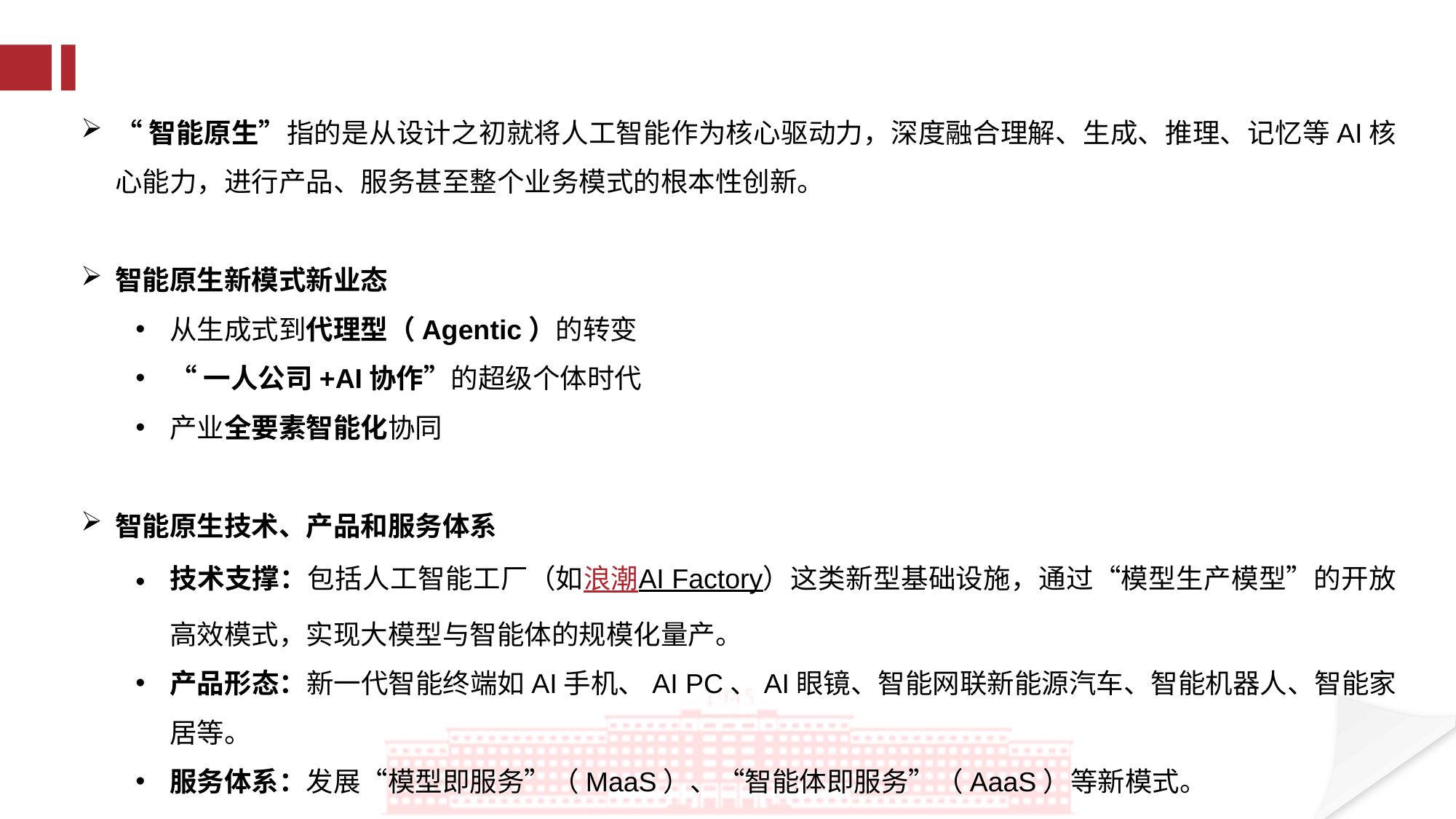

“智能原生”指的是从设计之初就将人工智能作为核心驱动力，深度融合理解、生成、推理、记忆等AI核心能力，进行产品、服务甚至整个业务模式的根本性创新。

智能原生新模式新业态
从生成式到代理型（Agentic）的转变
“一人公司+AI协作”的超级个体时代
产业全要素智能化协同

智能原生技术、产品和服务体系
技术支撑：包括人工智能工厂（如浪潮AI Factory）这类新型基础设施，通过“模型生产模型”的开放高效模式，实现大模型与智能体的规模化量产。
产品形态：新一代智能终端如AI手机、AI PC、AI眼镜、智能网联新能源汽车、智能机器人、智能家居等。
服务体系：发展“模型即服务”（MaaS）、“智能体即服务”（AaaS）等新模式。